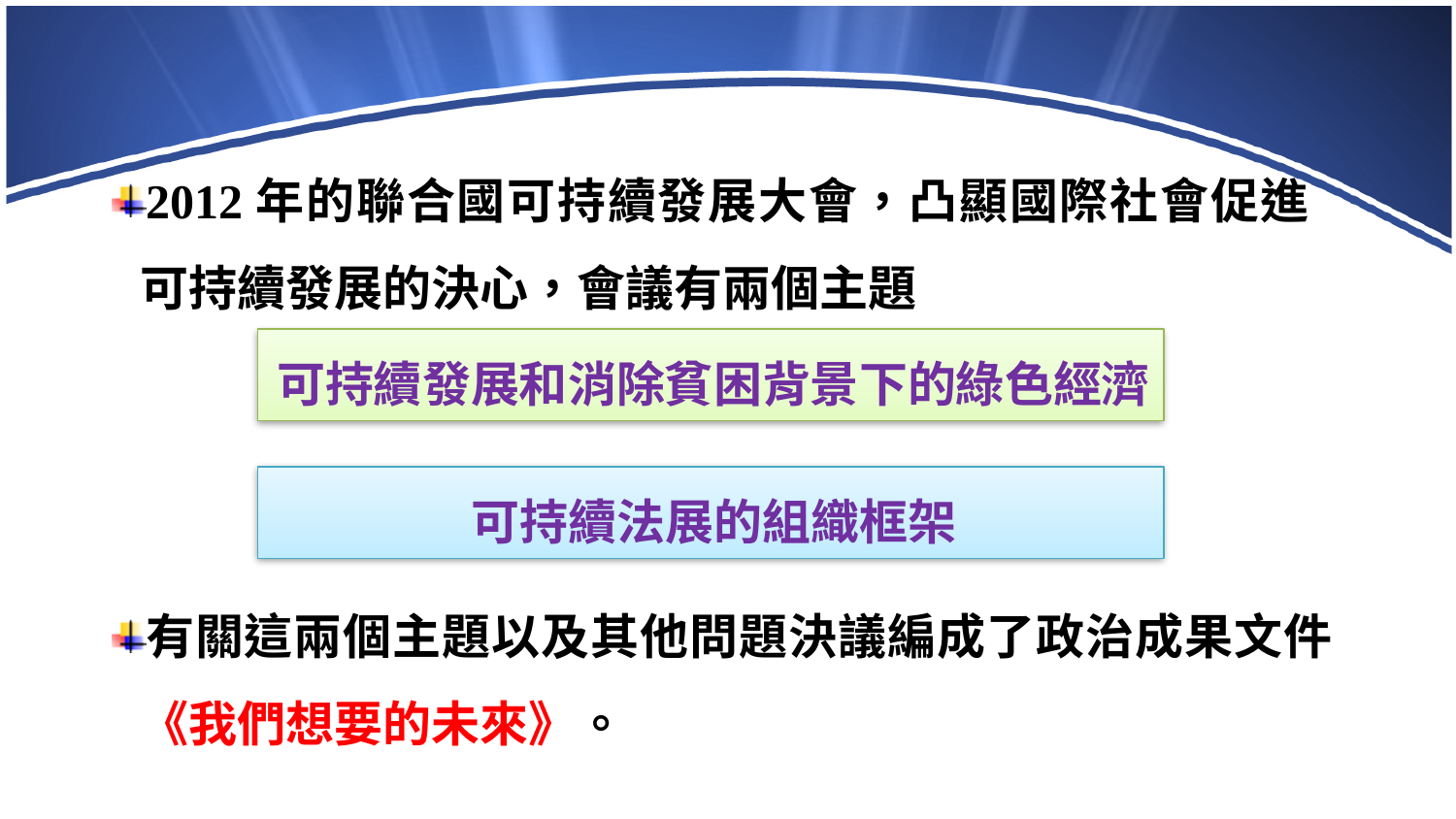

2012年的聯合國可持續發展大會，凸顯國際社會促進可持續發展的決心，會議有兩個主題
可持續發展和消除貧困背景下的綠色經濟

可持續法展的組織框架

有關這兩個主題以及其他問題決議編成了政治成果文件《我們想要的未來》。